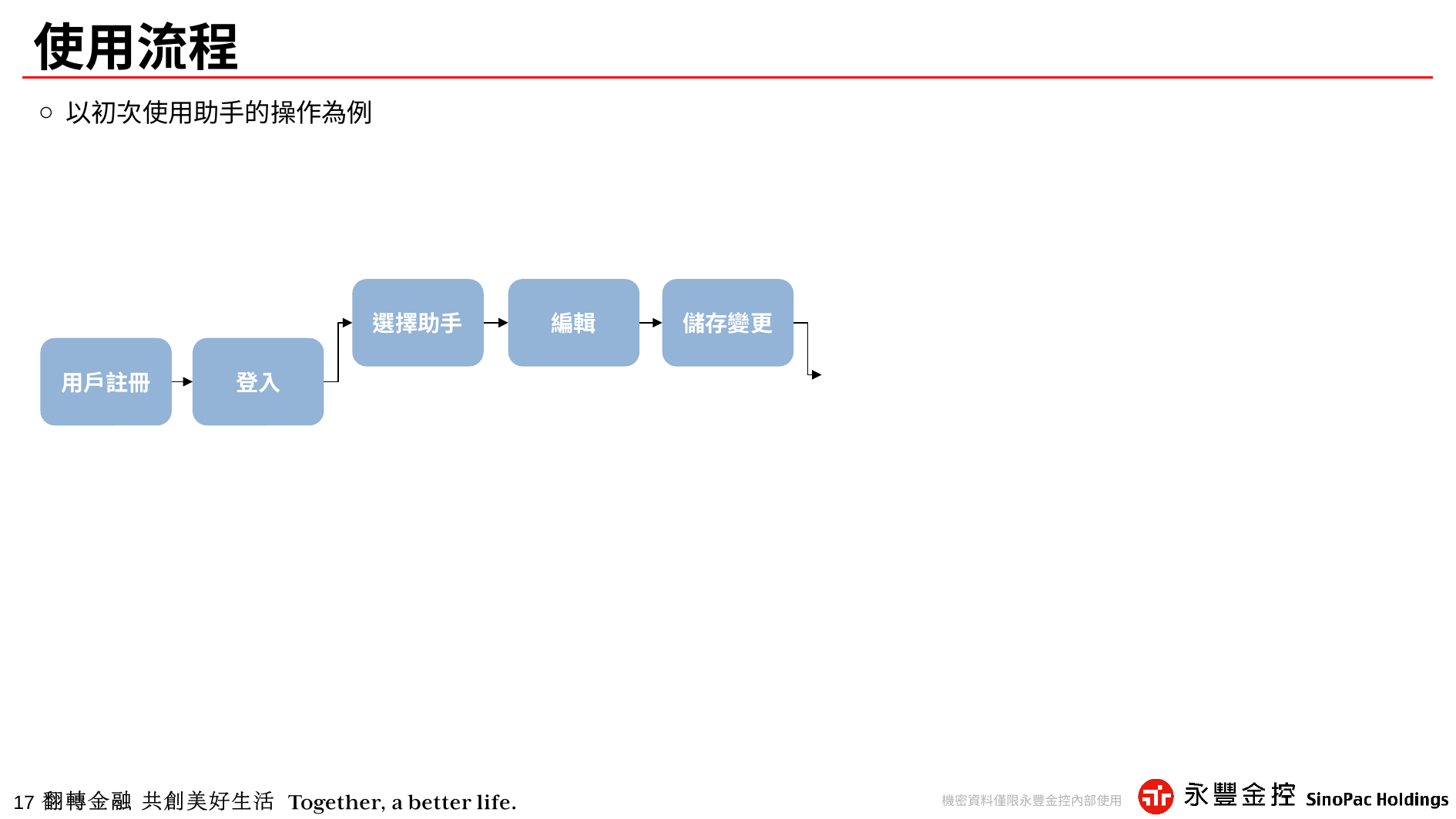

# 使用流程
以初次使用助手的操作為例
儲存變更
編輯
選擇助手
登入
用戶註冊